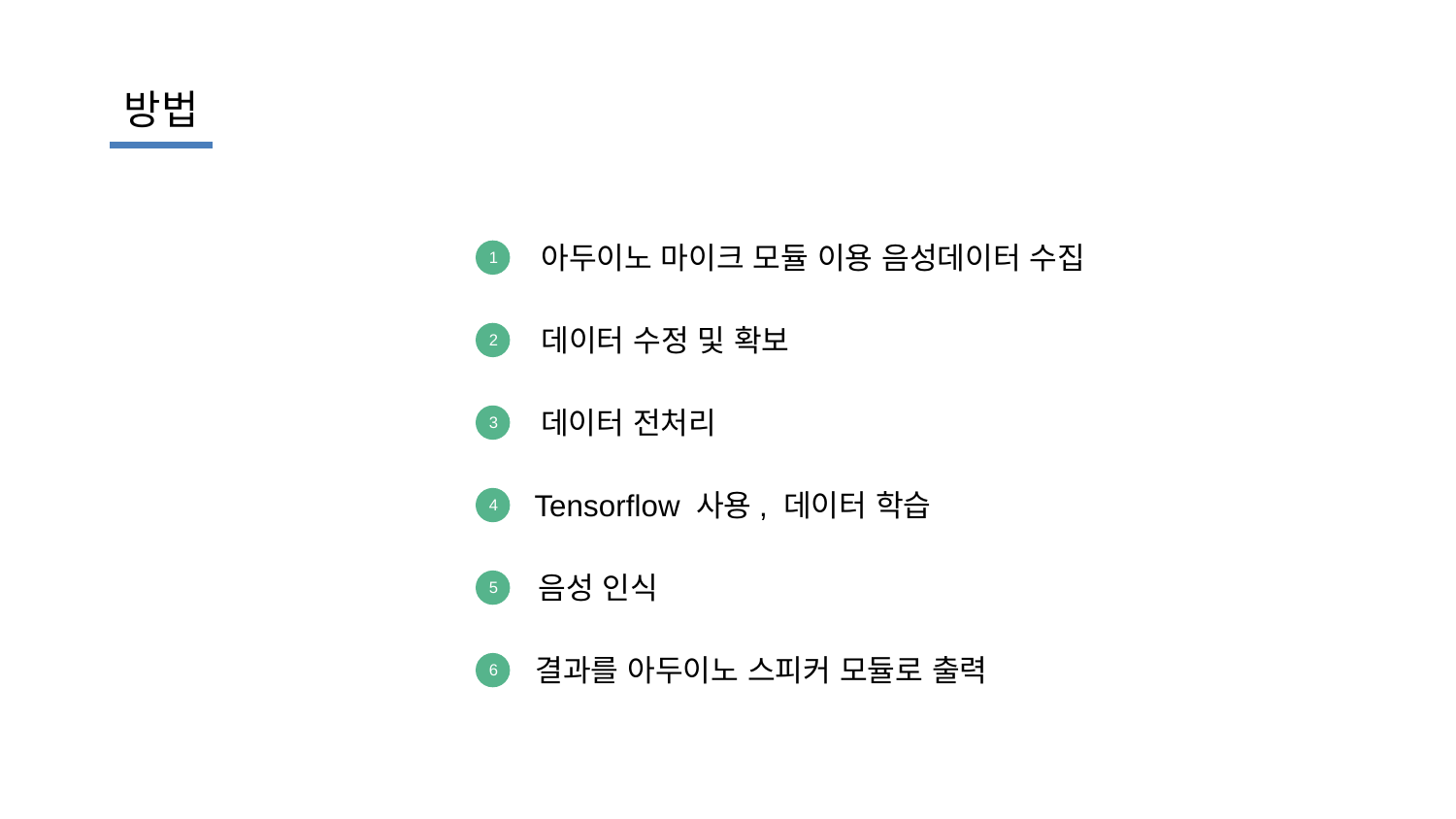

방법
아두이노 마이크 모듈 이용 음성데이터 수집

1
데이터 수정 및 확보

2
데이터 전처리

3
Tensorflow 사용, 데이터 학습

4
음성 인식

5
결과를 아두이노 스피커 모듈로 출력

6